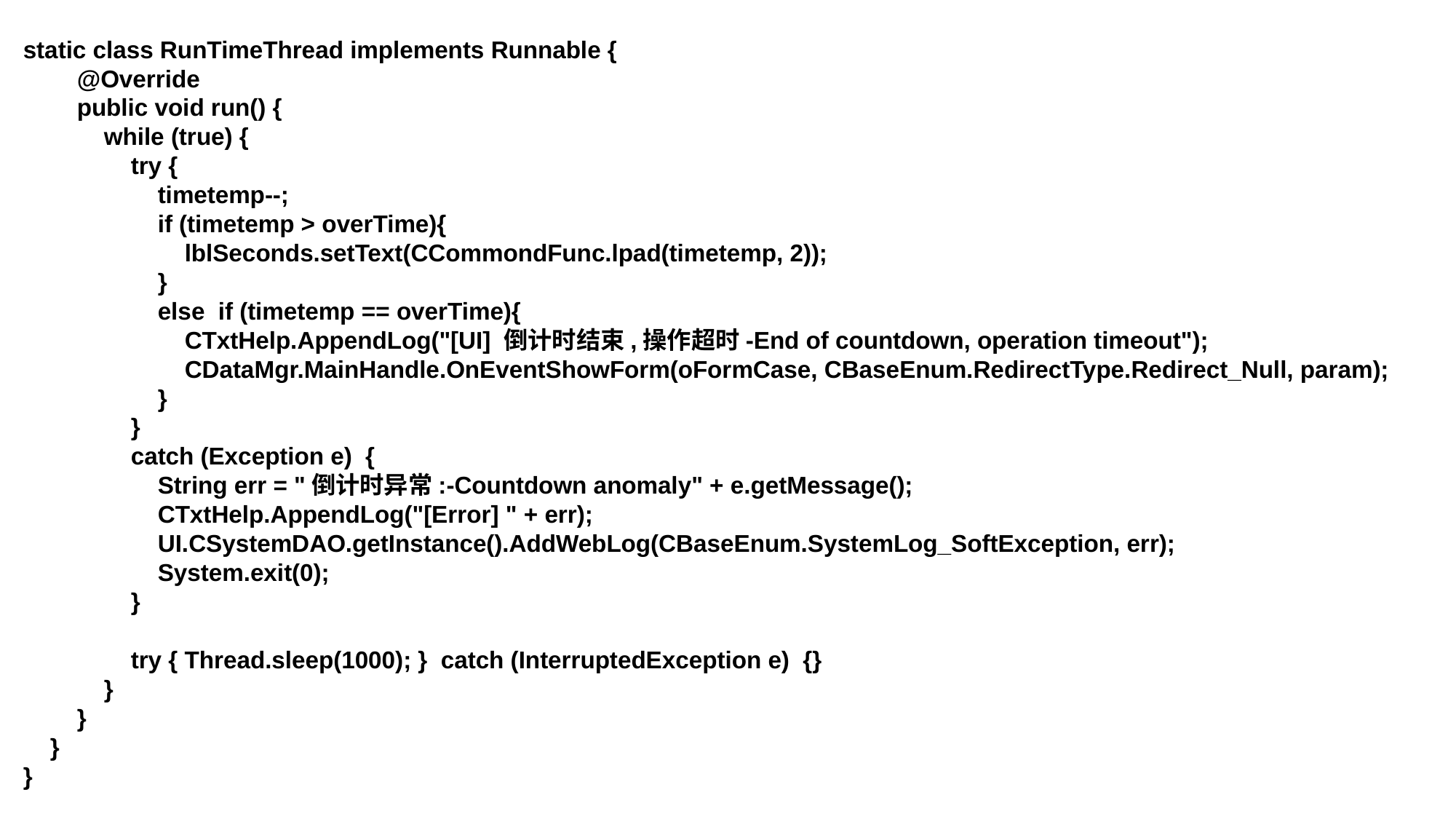

static class RunTimeThread implements Runnable {
        @Override
        public void run() {
            while (true) {
                try {
                    timetemp--;
                    if (timetemp > overTime){
                        lblSeconds.setText(CCommondFunc.lpad(timetemp, 2));
                    }
                    else  if (timetemp == overTime){
                        CTxtHelp.AppendLog("[UI] 倒计时结束,操作超时-End of countdown, operation timeout");
                        CDataMgr.MainHandle.OnEventShowForm(oFormCase, CBaseEnum.RedirectType.Redirect_Null, param);
                    }
                }
                catch (Exception e)  {
                    String err = "倒计时异常:-Countdown anomaly" + e.getMessage();
                    CTxtHelp.AppendLog("[Error] " + err);
                    UI.CSystemDAO.getInstance().AddWebLog(CBaseEnum.SystemLog_SoftException, err);
                    System.exit(0);
                }

                try { Thread.sleep(1000); }  catch (InterruptedException e)  {}
            }
        }
    }
}